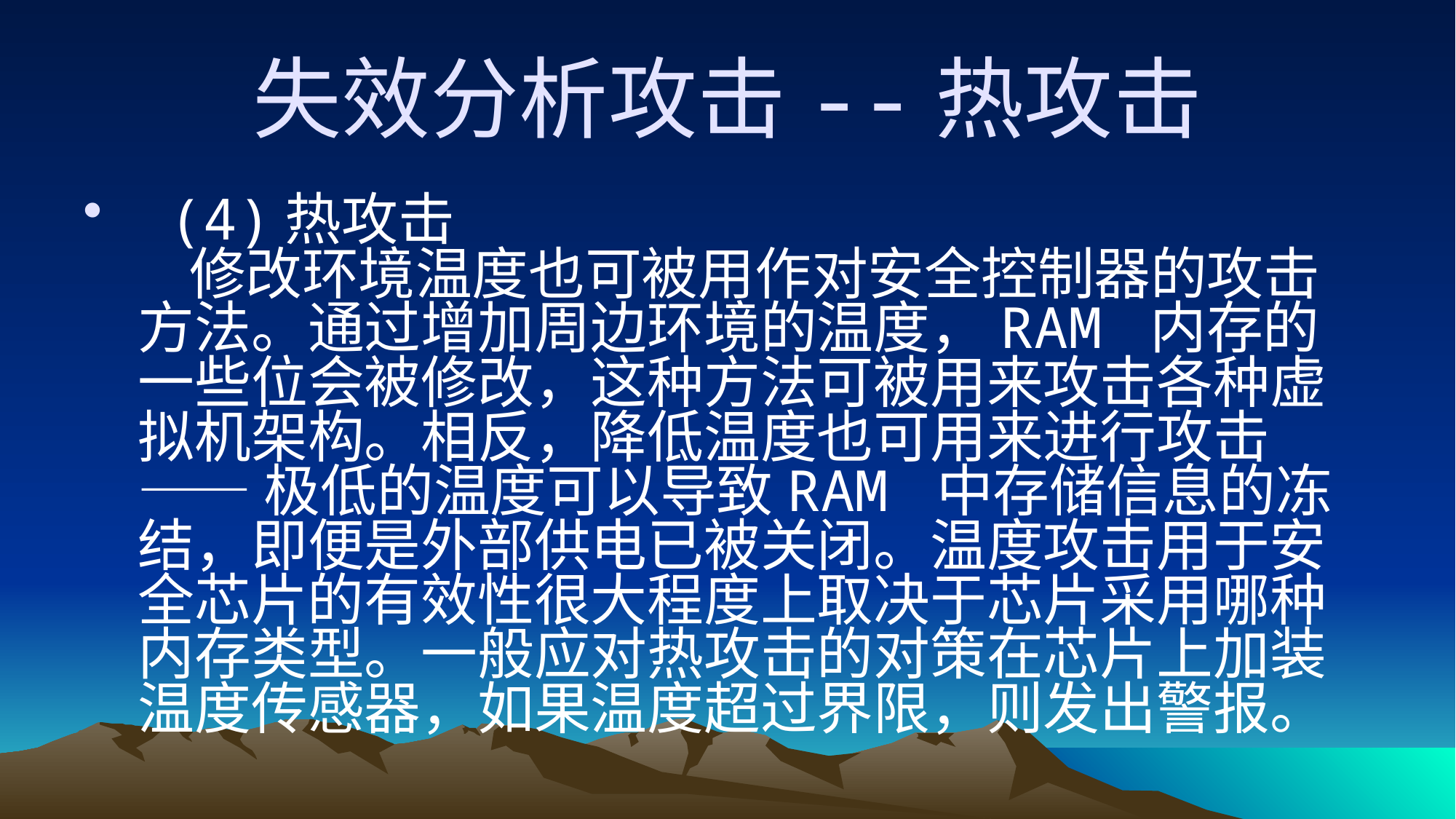

# 失效分析攻击--热攻击
  (4)热攻击 
    修改环境温度也可被用作对安全控制器的攻击方法。通过增加周边环境的温度，RAM 内存的一些位会被修改，这种方法可被用来攻击各种虚拟机架构。相反，降低温度也可用来进行攻击—— 极低的温度可以导致RAM 中存储信息的冻结，即便是外部供电已被关闭。温度攻击用于安全芯片的有效性很大程度上取决于芯片采用哪种内存类型。一般应对热攻击的对策在芯片上加装温度传感器，如果温度超过界限，则发出警报。